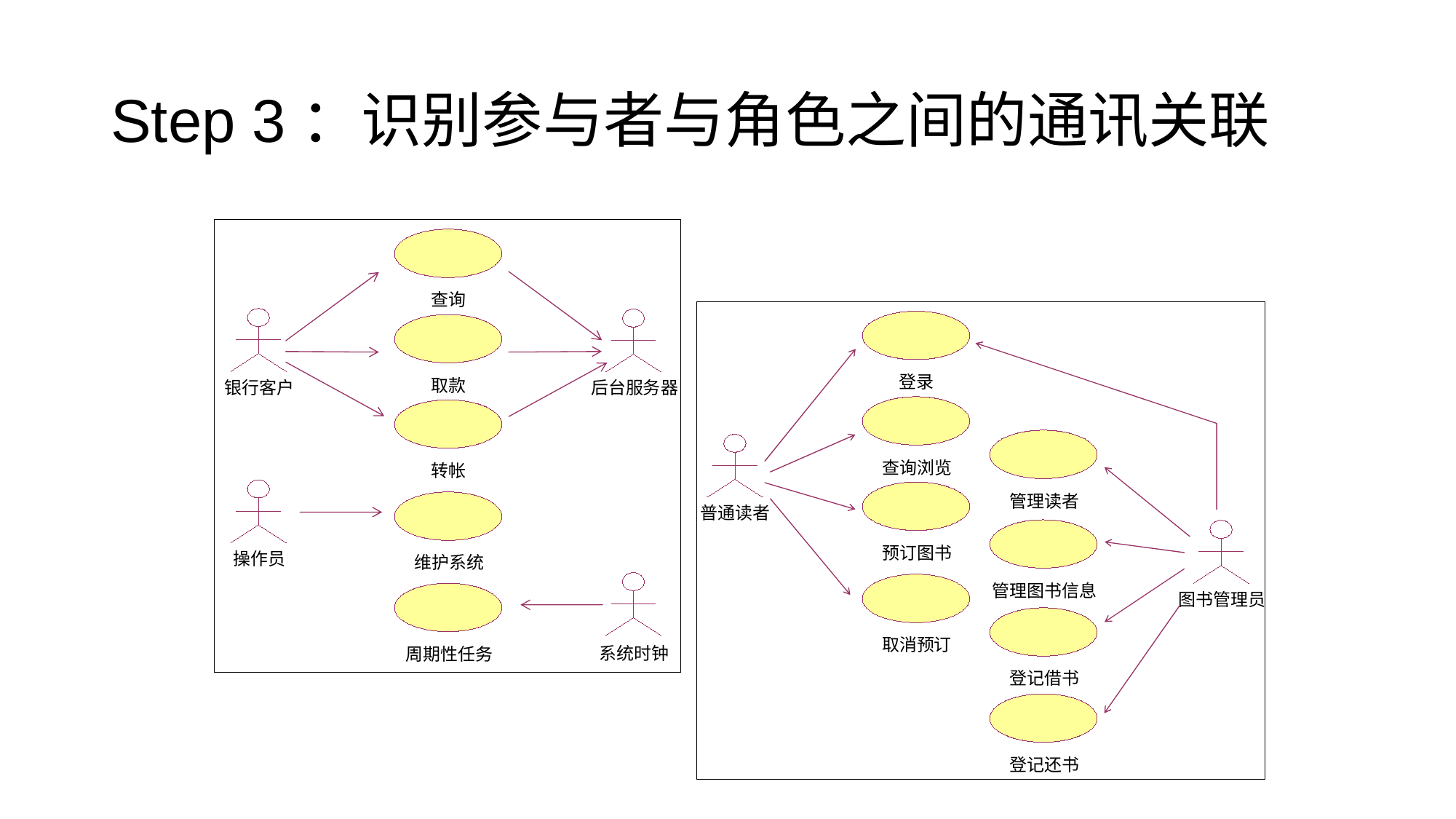

# Step 3：识别参与者与角色之间的通讯关联

查询

登录
取款
银行客户
后台服务器

查询浏览
转帐

管理读者

普通读者

预订图书
操作员
维护系统

管理图书信息

图书管理员

取消预订
系统时钟
周期性任务
登记借书

登记还书